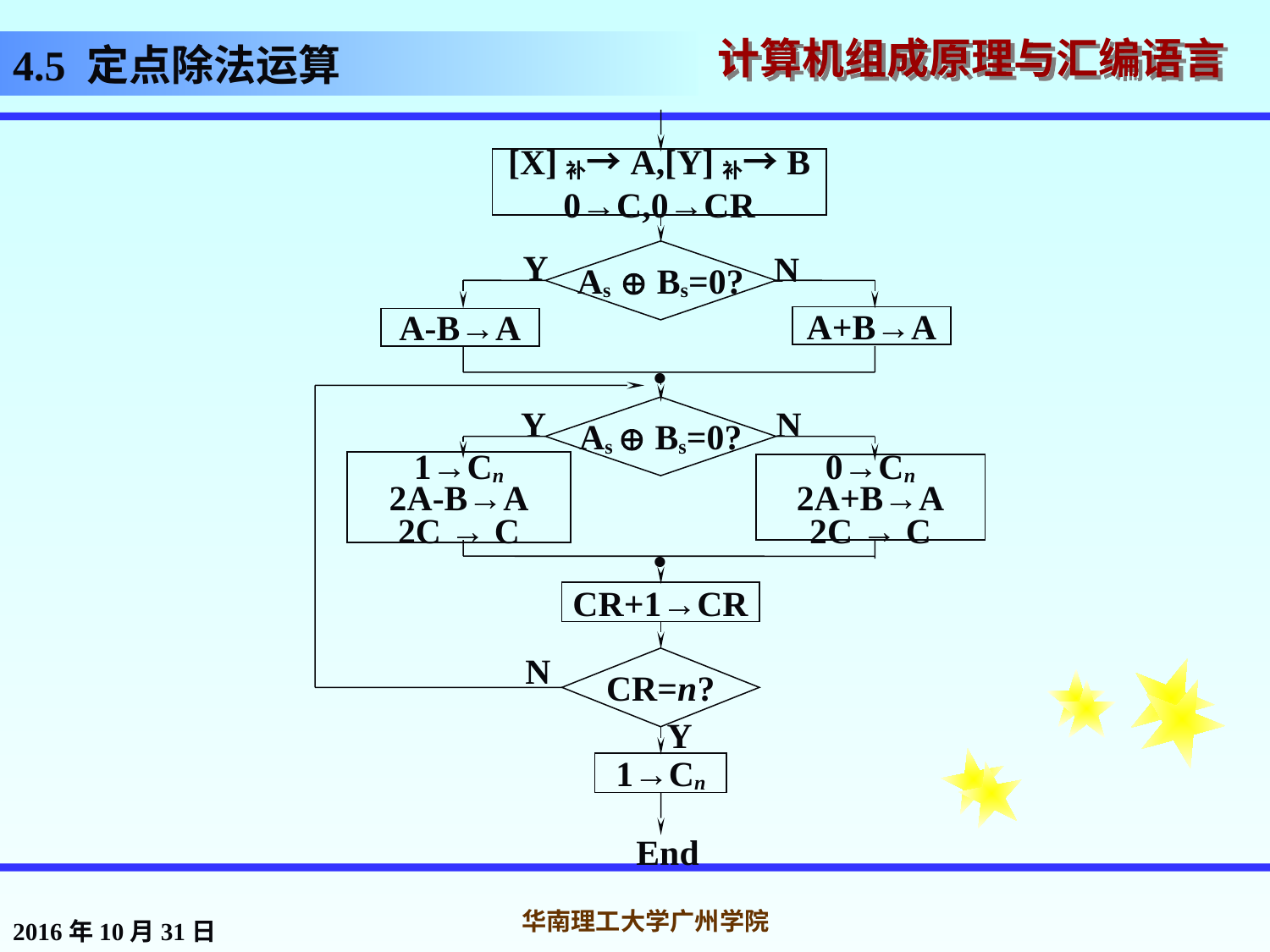

# 4.5 定点除法运算

[X]补→A,[Y]补→B
0→C,0→CR

Y
N
As ⊕ Bs=0?

A+B→A

A-B→A

.

Y
N
As ⊕ Bs=0?

1→Cn
2A-B→A
2C → C
0→Cn
2A+B→A
2C → C
.

CR+1→CR

N
CR=n?

Y

1→Cn

End
2016年10月31日
华南理工大学广州学院